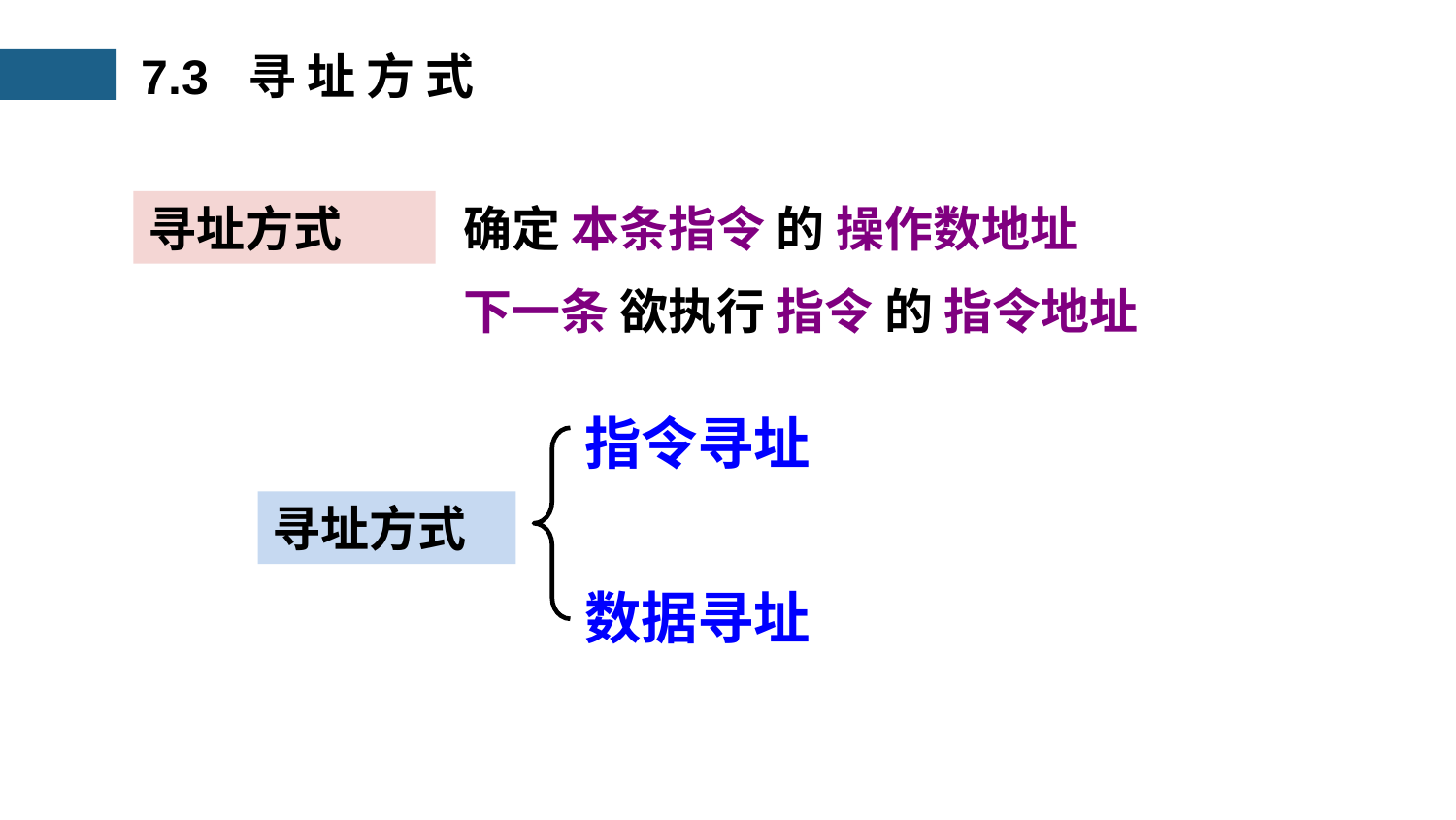

7.3  寻 址 方 式
寻址方式
确定 本条指令 的 操作数地址
下一条 欲执行 指令 的 指令地址
指令寻址
数据寻址

寻址方式